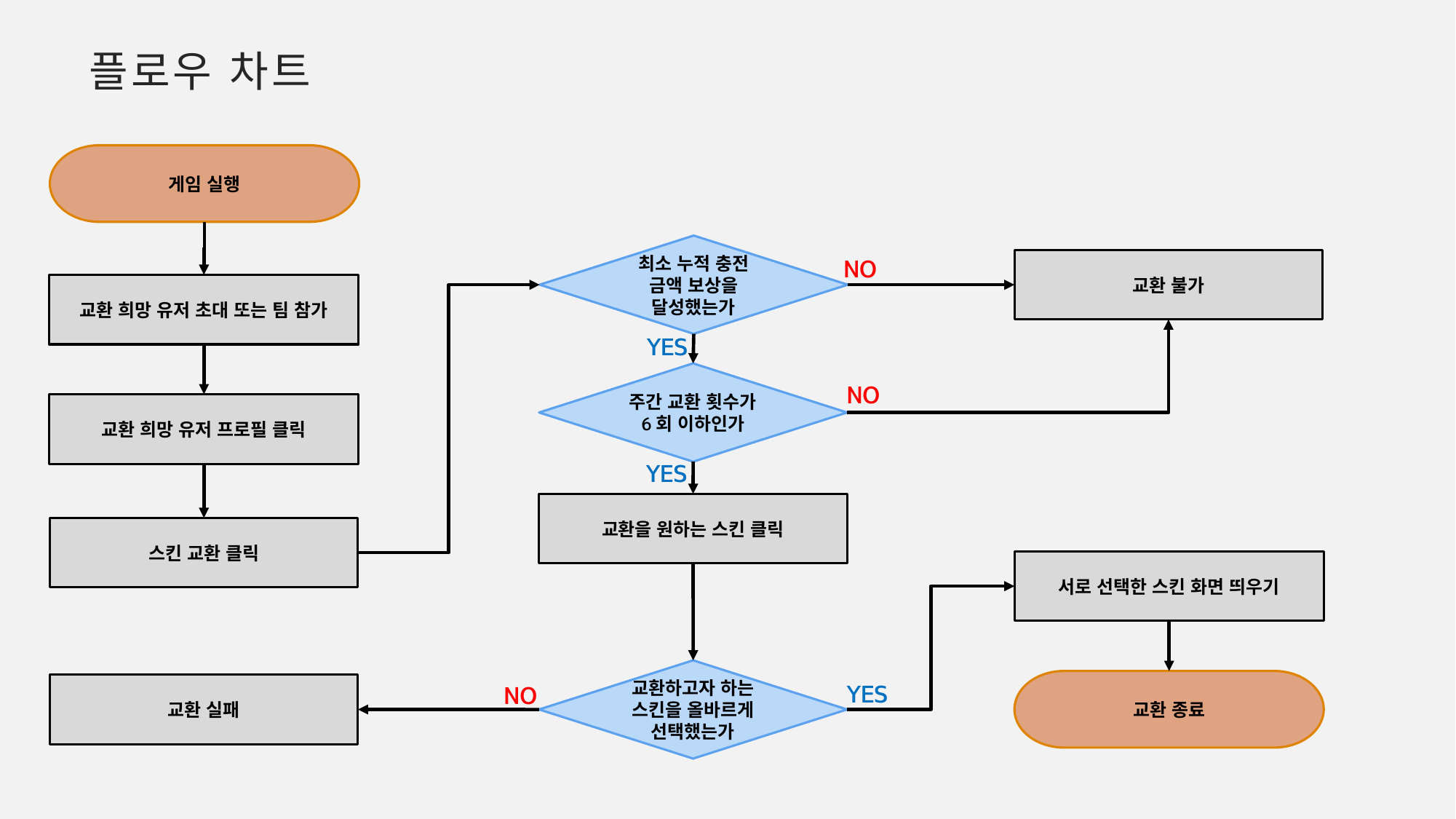

플로우 차트
게임 실행
최소 누적 충전 금액 보상을 달성했는가
NO
교환 불가
교환 희망 유저 초대 또는 팀 참가
YES
주간 교환 횟수가 6회 이하인가
NO
교환 희망 유저 프로필 클릭
YES
교환을 원하는 스킨 클릭
스킨 교환 클릭
서로 선택한 스킨 화면 띄우기
교환하고자 하는 스킨을 올바르게 선택했는가
교환 종료
YES
교환 실패
NO